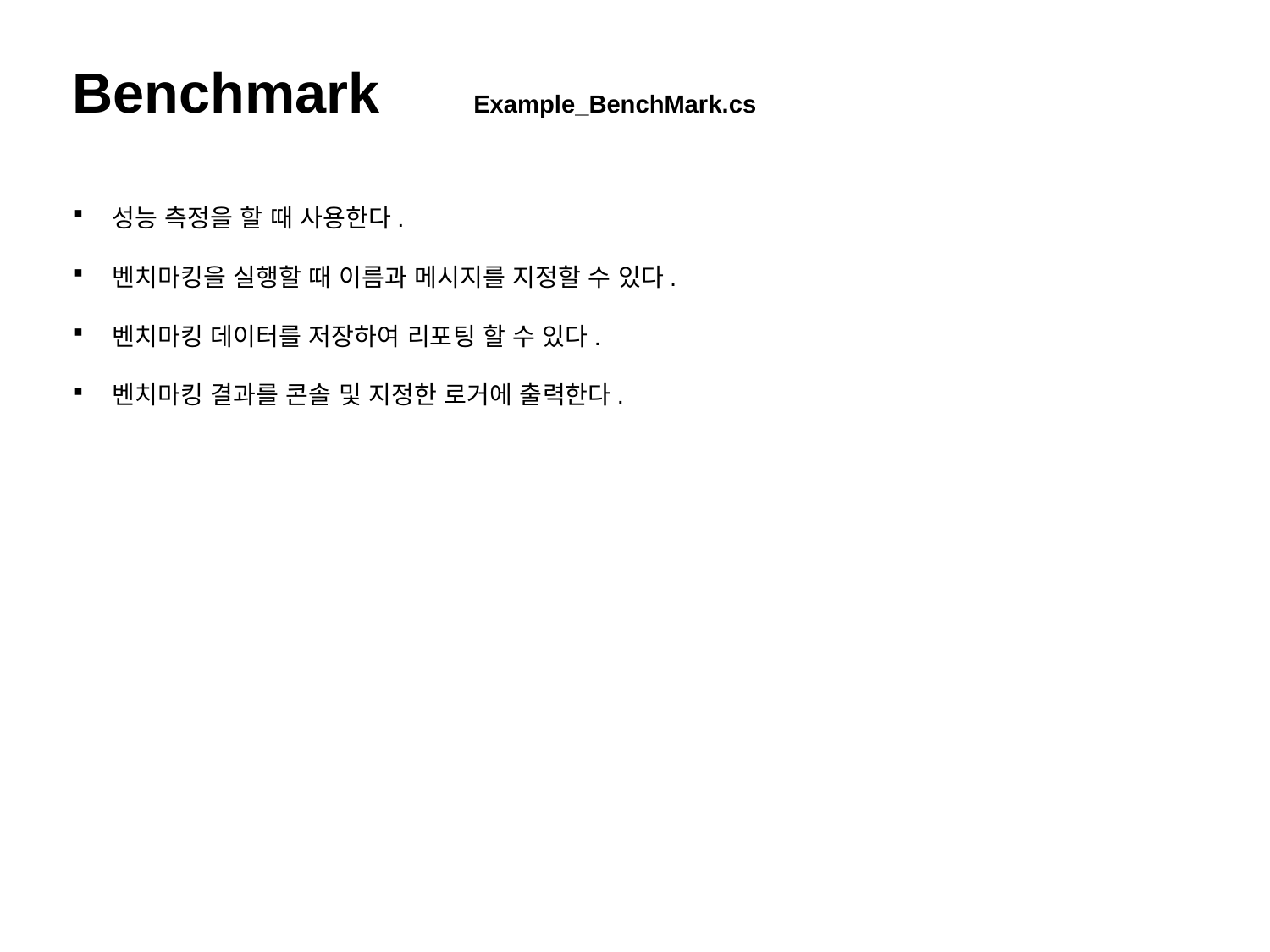

Benchmark      Example_BenchMark.cs
성능 측정을 할 때 사용한다.
벤치마킹을 실행할 때 이름과 메시지를 지정할 수 있다.
벤치마킹 데이터를 저장하여 리포팅 할 수 있다.
벤치마킹 결과를 콘솔 및 지정한 로거에 출력한다.